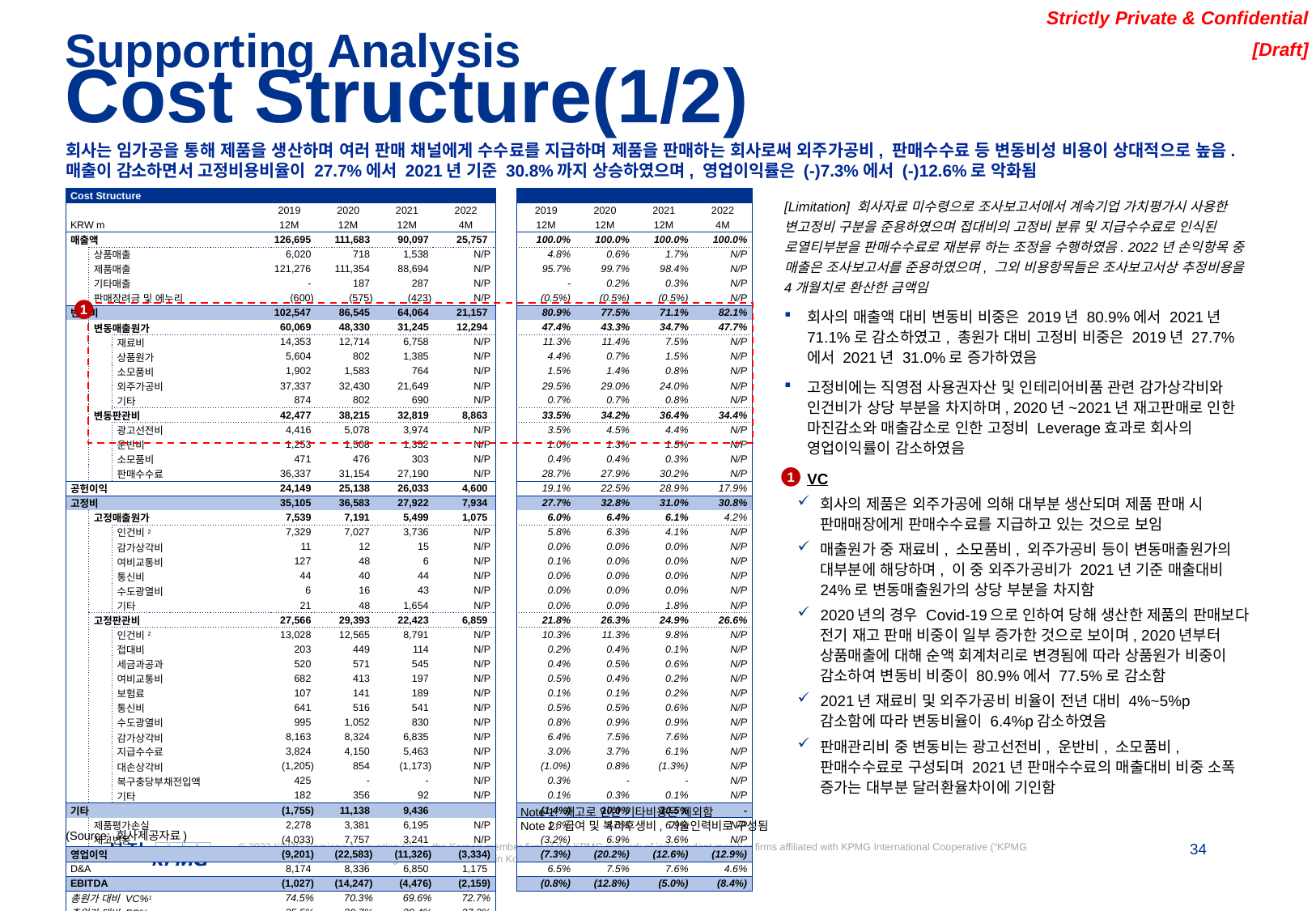

Supporting Analysis
Cost Structure(1/2)
회사는 임가공을 통해 제품을 생산하며 여러 판매 채널에게 수수료를 지급하며 제품을 판매하는 회사로써 외주가공비, 판매수수료 등 변동비성 비용이 상대적으로 높음. 매출이 감소하면서 고정비용비율이 27.7%에서 2021년 기준 30.8%까지 상승하였으며, 영업이익률은 (-)7.3%에서 (-)12.6%로 악화됨
[Limitation] 회사자료 미수령으로 조사보고서에서 계속기업 가치평가시 사용한 변고정비 구분을 준용하였으며 접대비의 고정비 분류 및 지급수수료로 인식된 로열티부분을 판매수수료로 재분류 하는 조정을 수행하였음. 2022년 손익항목 중 매출은 조사보고서를 준용하였으며, 그외 비용항목들은 조사보고서상 추정비용을 4개월치로 환산한 금액임
회사의 매출액 대비 변동비 비중은 2019년 80.9%에서 2021년 71.1%로 감소하였고, 총원가 대비 고정비 비중은 2019년 27.7%에서 2021년 31.0%로 증가하였음
고정비에는 직영점 사용권자산 및 인테리어비품 관련 감가상각비와 인건비가 상당 부분을 차지하며, 2020년~2021년 재고판매로 인한 마진감소와 매출감소로 인한 고정비 Leverage효과로 회사의 영업이익률이 감소하였음
VC
회사의 제품은 외주가공에 의해 대부분 생산되며 제품 판매 시 판매매장에게 판매수수료를 지급하고 있는 것으로 보임
매출원가 중 재료비, 소모품비, 외주가공비 등이 변동매출원가의 대부분에 해당하며, 이 중 외주가공비가 2021년 기준 매출대비 24%로 변동매출원가의 상당 부분을 차지함
2020년의 경우 Covid-19으로 인하여 당해 생산한 제품의 판매보다 전기 재고 판매 비중이 일부 증가한 것으로 보이며, 2020년부터 상품매출에 대해 순액 회계처리로 변경됨에 따라 상품원가 비중이 감소하여 변동비 비중이 80.9%에서 77.5%로 감소함
2021년 재료비 및 외주가공비 비율이 전년 대비 4%~5%p 감소함에 따라 변동비율이 6.4%p감소하였음
판매관리비 중 변동비는 광고선전비, 운반비, 소모품비, 판매수수료로 구성되며 2021년 판매수수료의 매출대비 비중 소폭 증가는 대부분 달러환율차이에 기인함

| Cost Structure |  |  |  |  |  |  |  |  |  |  |  |
| --- | --- | --- | --- | --- | --- | --- | --- | --- | --- | --- | --- |
|  |  |  | 2019 | 2020 | 2021 | 2022 |  | 2019 | 2020 | 2021 | 2022 |
| KRW m |  |  | 12M | 12M | 12M | 4M |  | 12M | 12M | 12M | 4M |
| 매출액 |  |  | 126,695 | 111,683 | 90,097 | 25,757 |  | 100.0% | 100.0% | 100.0% | 100.0% |
|  | 상품매출 |  | 6,020 | 718 | 1,538 | N/P |  | 4.8% | 0.6% | 1.7% | N/P |
|  | 제품매출 |  | 121,276 | 111,354 | 88,694 | N/P |  | 95.7% | 99.7% | 98.4% | N/P |
|  | 기타매출 |  | - | 187 | 287 | N/P |  | - | 0.2% | 0.3% | N/P |
|  | 판매장려금 및 에누리 |  | (600) | (575) | (423) | N/P |  | (0.5%) | (0.5%) | (0.5%) | N/P |
| 변동비 |  |  | 102,547 | 86,545 | 64,064 | 21,157 |  | 80.9% | 77.5% | 71.1% | 82.1% |
|  | 변동매출원가 |  | 60,069 | 48,330 | 31,245 | 12,294 |  | 47.4% | 43.3% | 34.7% | 47.7% |
|  |  | 재료비 | 14,353 | 12,714 | 6,758 | N/P |  | 11.3% | 11.4% | 7.5% | N/P |
|  |  | 상품원가 | 5,604 | 802 | 1,385 | N/P |  | 4.4% | 0.7% | 1.5% | N/P |
|  |  | 소모품비 | 1,902 | 1,583 | 764 | N/P |  | 1.5% | 1.4% | 0.8% | N/P |
|  |  | 외주가공비 | 37,337 | 32,430 | 21,649 | N/P |  | 29.5% | 29.0% | 24.0% | N/P |
|  |  | 기타 | 874 | 802 | 690 | N/P |  | 0.7% | 0.7% | 0.8% | N/P |
|  | 변동판관비 |  | 42,477 | 38,215 | 32,819 | 8,863 |  | 33.5% | 34.2% | 36.4% | 34.4% |
|  |  | 광고선전비 | 4,416 | 5,078 | 3,974 | N/P |  | 3.5% | 4.5% | 4.4% | N/P |
|  |  | 운반비 | 1,253 | 1,508 | 1,352 | N/P |  | 1.0% | 1.3% | 1.5% | N/P |
|  |  | 소모품비 | 471 | 476 | 303 | N/P |  | 0.4% | 0.4% | 0.3% | N/P |
|  |  | 판매수수료 | 36,337 | 31,154 | 27,190 | N/P |  | 28.7% | 27.9% | 30.2% | N/P |
| 공헌이익 |  |  | 24,149 | 25,138 | 26,033 | 4,600 |  | 19.1% | 22.5% | 28.9% | 17.9% |
| 고정비 |  |  | 35,105 | 36,583 | 27,922 | 7,934 |  | 27.7% | 32.8% | 31.0% | 30.8% |
|  | 고정매출원가 |  | 7,539 | 7,191 | 5,499 | 1,075 |  | 6.0% | 6.4% | 6.1% | 4.2% |
|  |  | 인건비2 | 7,329 | 7,027 | 3,736 | N/P |  | 5.8% | 6.3% | 4.1% | N/P |
|  |  | 감가상각비 | 11 | 12 | 15 | N/P |  | 0.0% | 0.0% | 0.0% | N/P |
|  |  | 여비교통비 | 127 | 48 | 6 | N/P |  | 0.1% | 0.0% | 0.0% | N/P |
|  |  | 통신비 | 44 | 40 | 44 | N/P |  | 0.0% | 0.0% | 0.0% | N/P |
|  |  | 수도광열비 | 6 | 16 | 43 | N/P |  | 0.0% | 0.0% | 0.0% | N/P |
|  |  | 기타 | 21 | 48 | 1,654 | N/P |  | 0.0% | 0.0% | 1.8% | N/P |
|  | 고정판관비 |  | 27,566 | 29,393 | 22,423 | 6,859 |  | 21.8% | 26.3% | 24.9% | 26.6% |
|  |  | 인건비2 | 13,028 | 12,565 | 8,791 | N/P |  | 10.3% | 11.3% | 9.8% | N/P |
|  |  | 접대비 | 203 | 449 | 114 | N/P |  | 0.2% | 0.4% | 0.1% | N/P |
|  |  | 세금과공과 | 520 | 571 | 545 | N/P |  | 0.4% | 0.5% | 0.6% | N/P |
|  |  | 여비교통비 | 682 | 413 | 197 | N/P |  | 0.5% | 0.4% | 0.2% | N/P |
|  |  | 보험료 | 107 | 141 | 189 | N/P |  | 0.1% | 0.1% | 0.2% | N/P |
|  |  | 통신비 | 641 | 516 | 541 | N/P |  | 0.5% | 0.5% | 0.6% | N/P |
|  |  | 수도광열비 | 995 | 1,052 | 830 | N/P |  | 0.8% | 0.9% | 0.9% | N/P |
|  |  | 감가상각비 | 8,163 | 8,324 | 6,835 | N/P |  | 6.4% | 7.5% | 7.6% | N/P |
|  |  | 지급수수료 | 3,824 | 4,150 | 5,463 | N/P |  | 3.0% | 3.7% | 6.1% | N/P |
|  |  | 대손상각비 | (1,205) | 854 | (1,173) | N/P |  | (1.0%) | 0.8% | (1.3%) | N/P |
|  |  | 복구충당부채전입액 | 425 | - | - | N/P |  | 0.3% | - | - | N/P |
|  |  | 기타 | 182 | 356 | 92 | N/P |  | 0.1% | 0.3% | 0.1% | N/P |
| 기타 |  |  | (1,755) | 11,138 | 9,436 |  |  | (1.4%) | 10.0% | 10.5% | - |
|  | 제품평가손실 |  | 2,278 | 3,381 | 6,195 | N/P |  | 1.8% | 3.0% | 6.9% | N/P |
|  | 재고변동 |  | (4,033) | 7,757 | 3,241 | N/P |  | (3.2%) | 6.9% | 3.6% | N/P |
| 영업이익 |  |  | (9,201) | (22,583) | (11,326) | (3,334) |  | (7.3%) | (20.2%) | (12.6%) | (12.9%) |
| D&A |  |  | 8,174 | 8,336 | 6,850 | 1,175 |  | 6.5% | 7.5% | 7.6% | 4.6% |
| EBITDA |  |  | (1,027) | (14,247) | (4,476) | (2,159) |  | (0.8%) | (12.8%) | (5.0%) | (8.4%) |
| 총원가 대비 VC%1 |  |  | 74.5% | 70.3% | 69.6% | 72.7% |  |  |  |  |  |
| 총원가 대비 FC% |  |  | 25.5% | 29.7% | 30.4% | 27.3% |  |  |  |  |  |
1

1
Note 1: 재고로 인한 기타비용은 제외함
Note 2: 급여 및 복리후생비, 기술인력비로 구성됨
(Source: 회사제공자료)